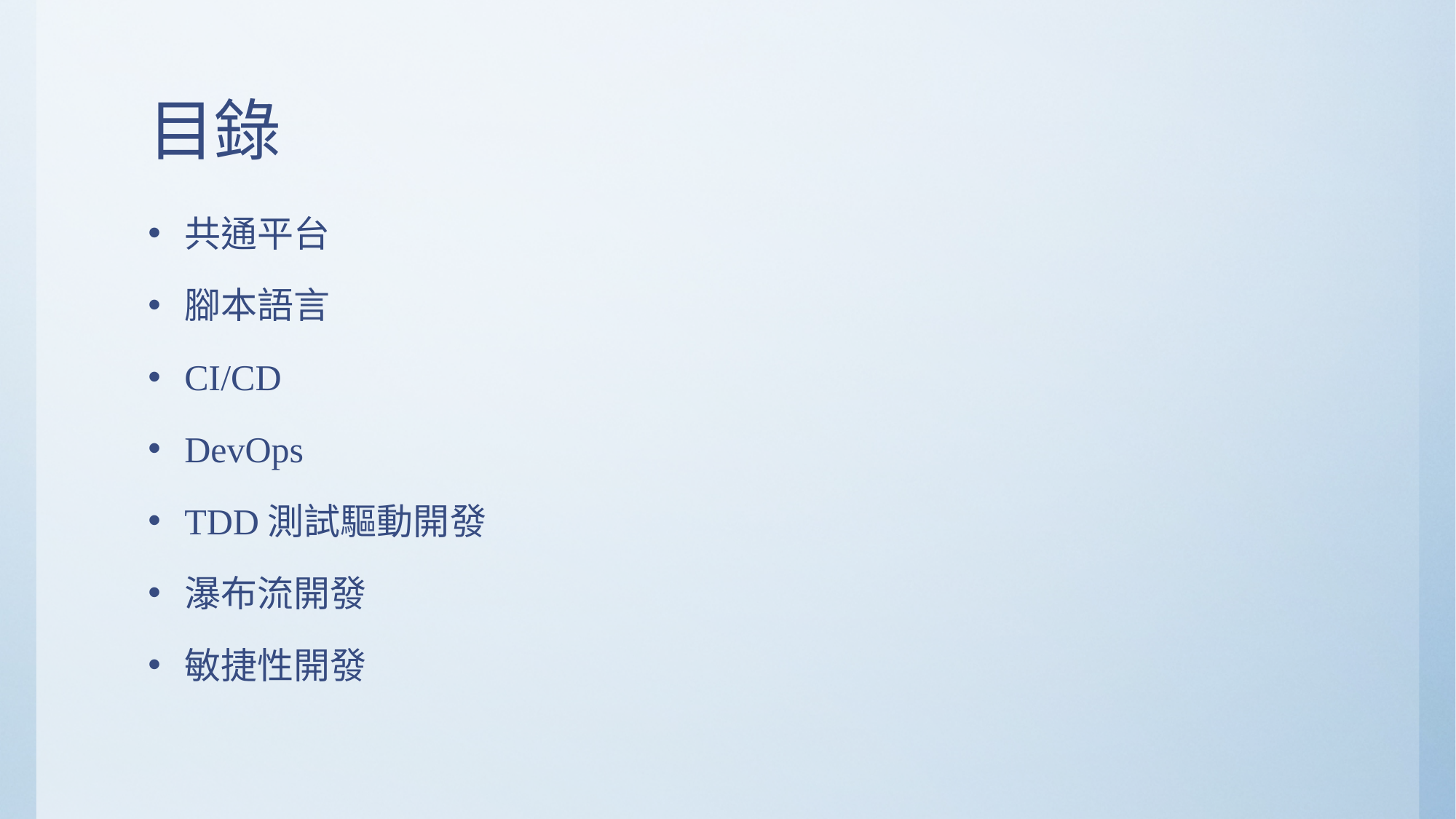

# 目錄
共通平台
腳本語言
CI/CD
DevOps
TDD測試驅動開發
瀑布流開發
敏捷性開發